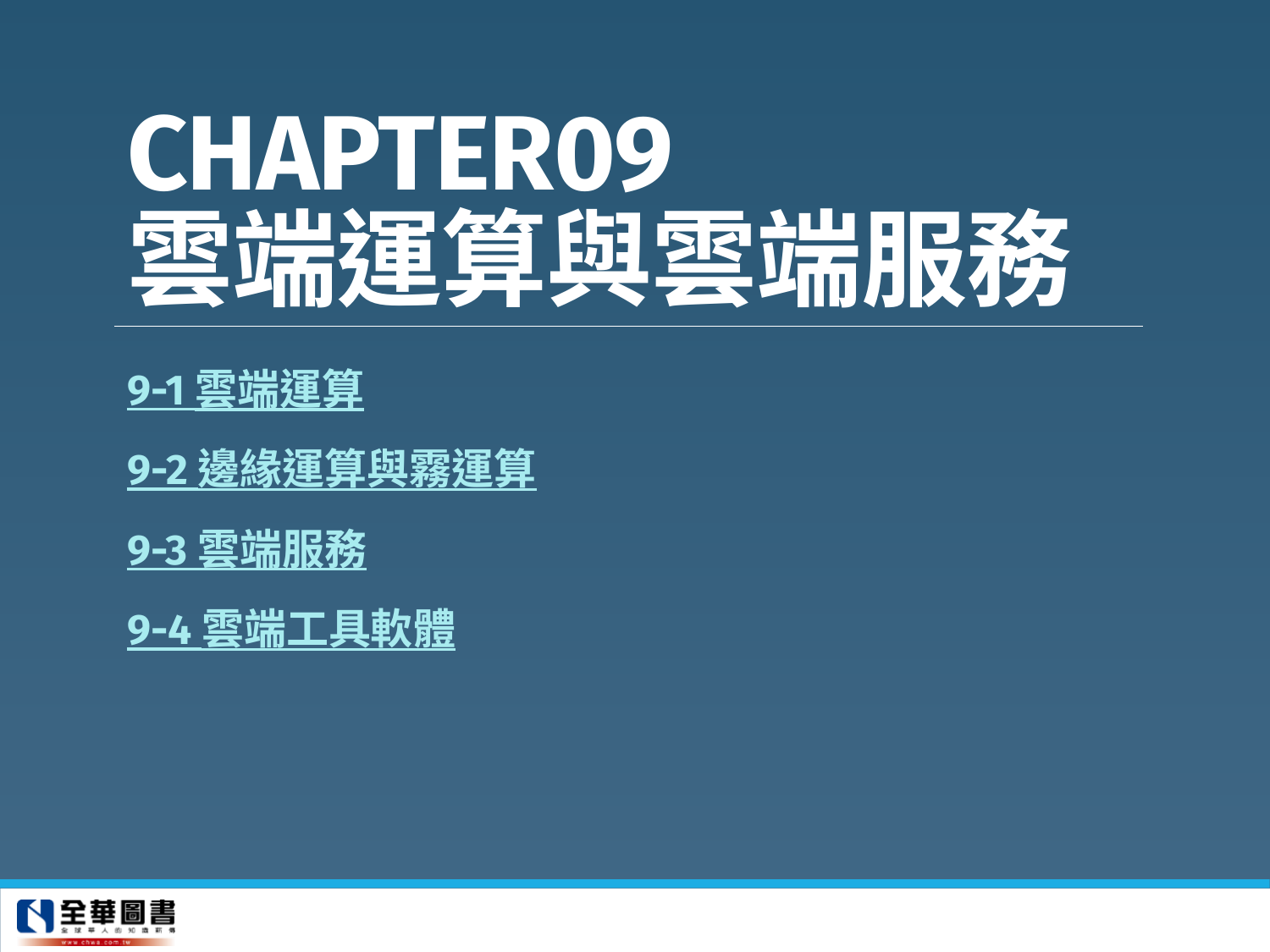

# CHAPTER09 雲端運算與雲端服務
9-1 雲端運算
9-2 邊緣運算與霧運算
9-3 雲端服務
9-4 雲端工具軟體